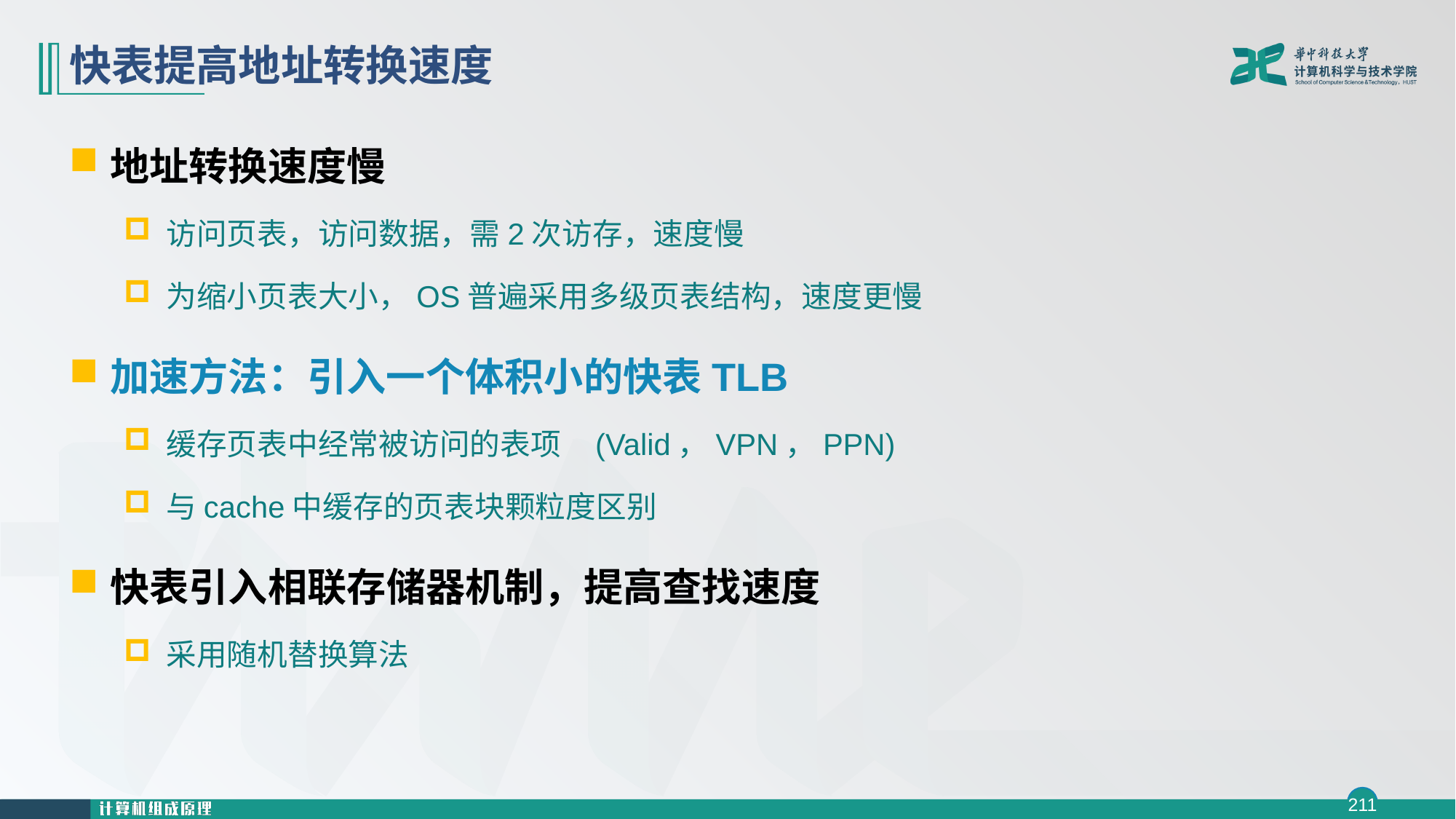

# 快表提高地址转换速度
地址转换速度慢
访问页表，访问数据，需2次访存，速度慢
为缩小页表大小，OS普遍采用多级页表结构，速度更慢
加速方法：引入一个体积小的快表TLB
缓存页表中经常被访问的表项    (Valid，VPN，PPN)
与cache中缓存的页表块颗粒度区别
快表引入相联存储器机制，提高查找速度
采用随机替换算法